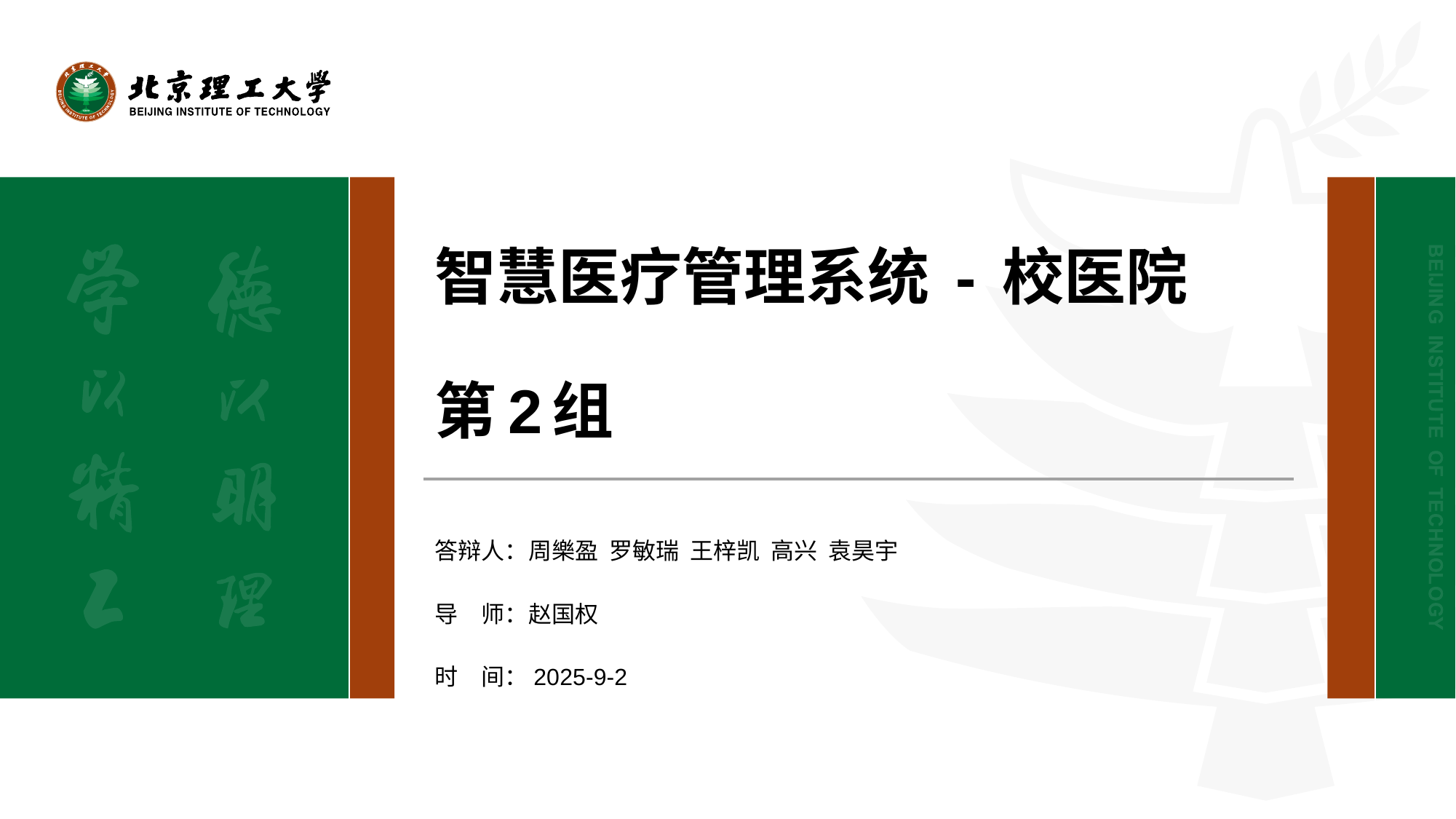

智慧医疗管理系统 - 校医院
第2组
答辩人：周樂盈  罗敏瑞  王梓凯  高兴  袁昊宇
导　师：赵国权
时　间：2025-9-2